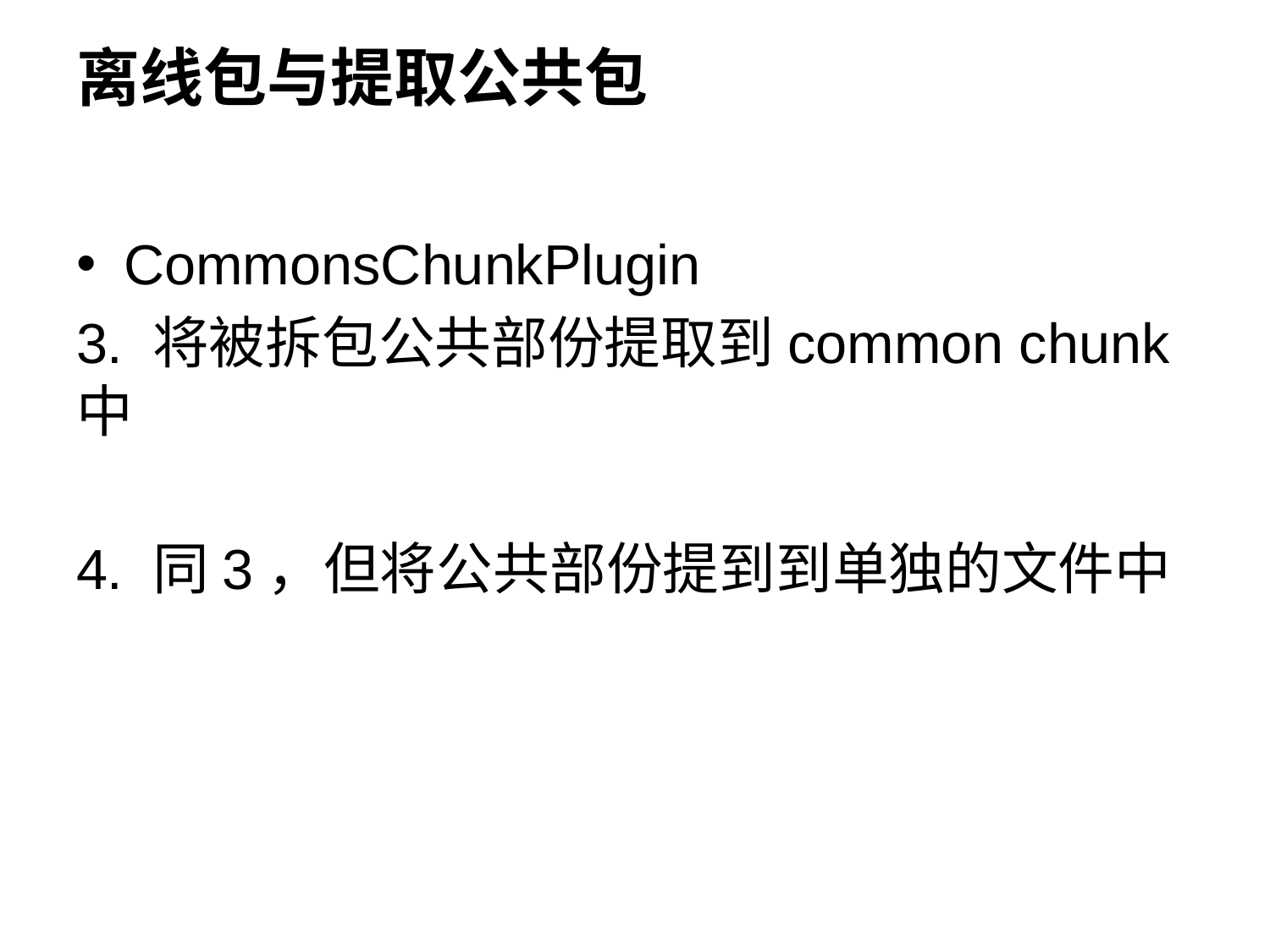

离线包与提取公共包
CommonsChunkPlugin
3. 将被拆包公共部份提取到common chunk中

4. 同3，但将公共部份提到到单独的文件中